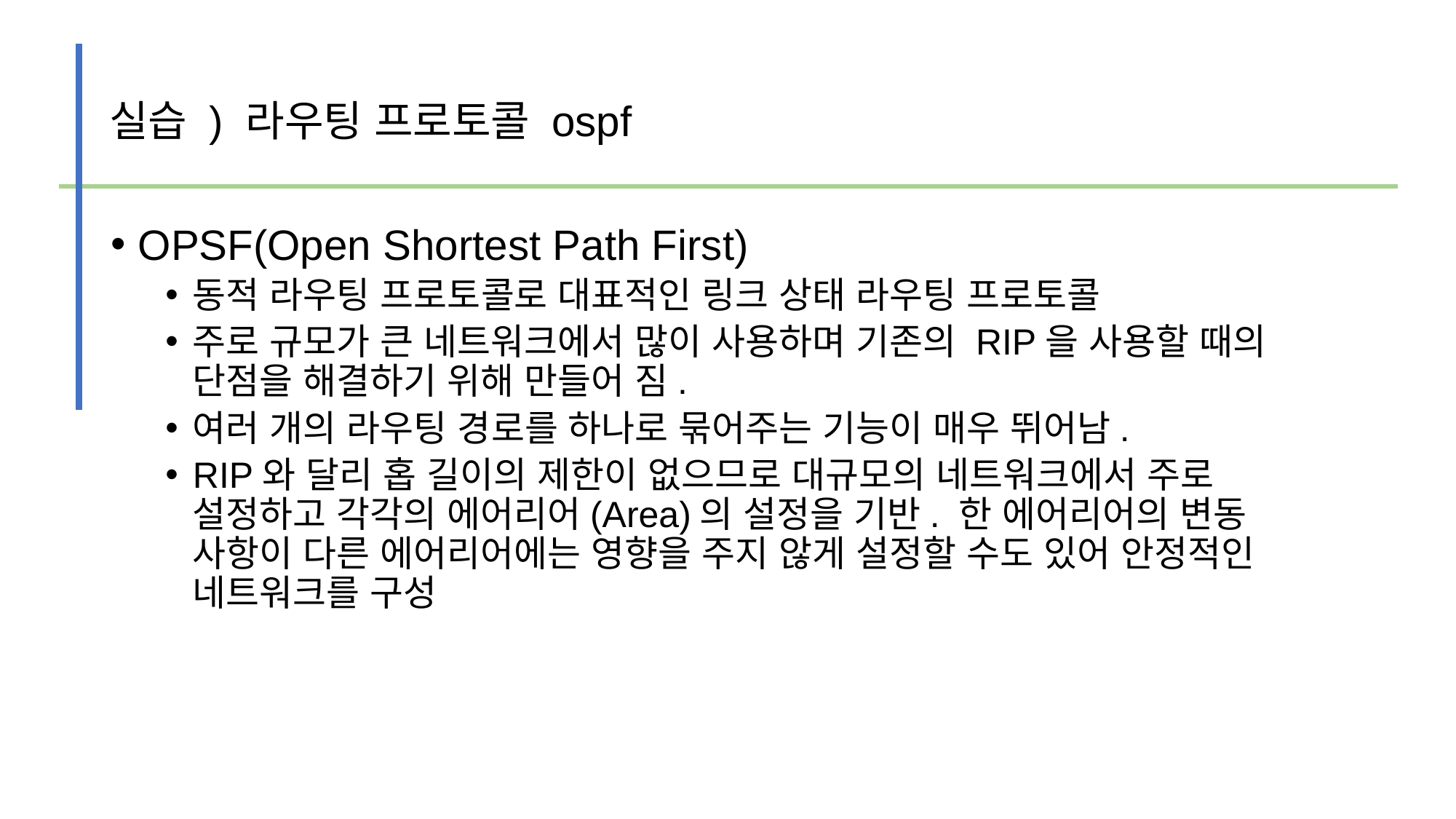

실습 ) 라우팅 프로토콜 ospf
#
OPSF(Open Shortest Path First)
동적 라우팅 프로토콜로 대표적인 링크 상태 라우팅 프로토콜
주로 규모가 큰 네트워크에서 많이 사용하며 기존의 RIP을 사용할 때의 단점을 해결하기 위해 만들어 짐.
여러 개의 라우팅 경로를 하나로 묶어주는 기능이 매우 뛰어남.
RIP와 달리 홉 길이의 제한이 없으므로 대규모의 네트워크에서 주로 설정하고 각각의 에어리어(Area)의 설정을 기반. 한 에어리어의 변동 사항이 다른 에어리어에는 영향을 주지 않게 설정할 수도 있어 안정적인 네트워크를 구성